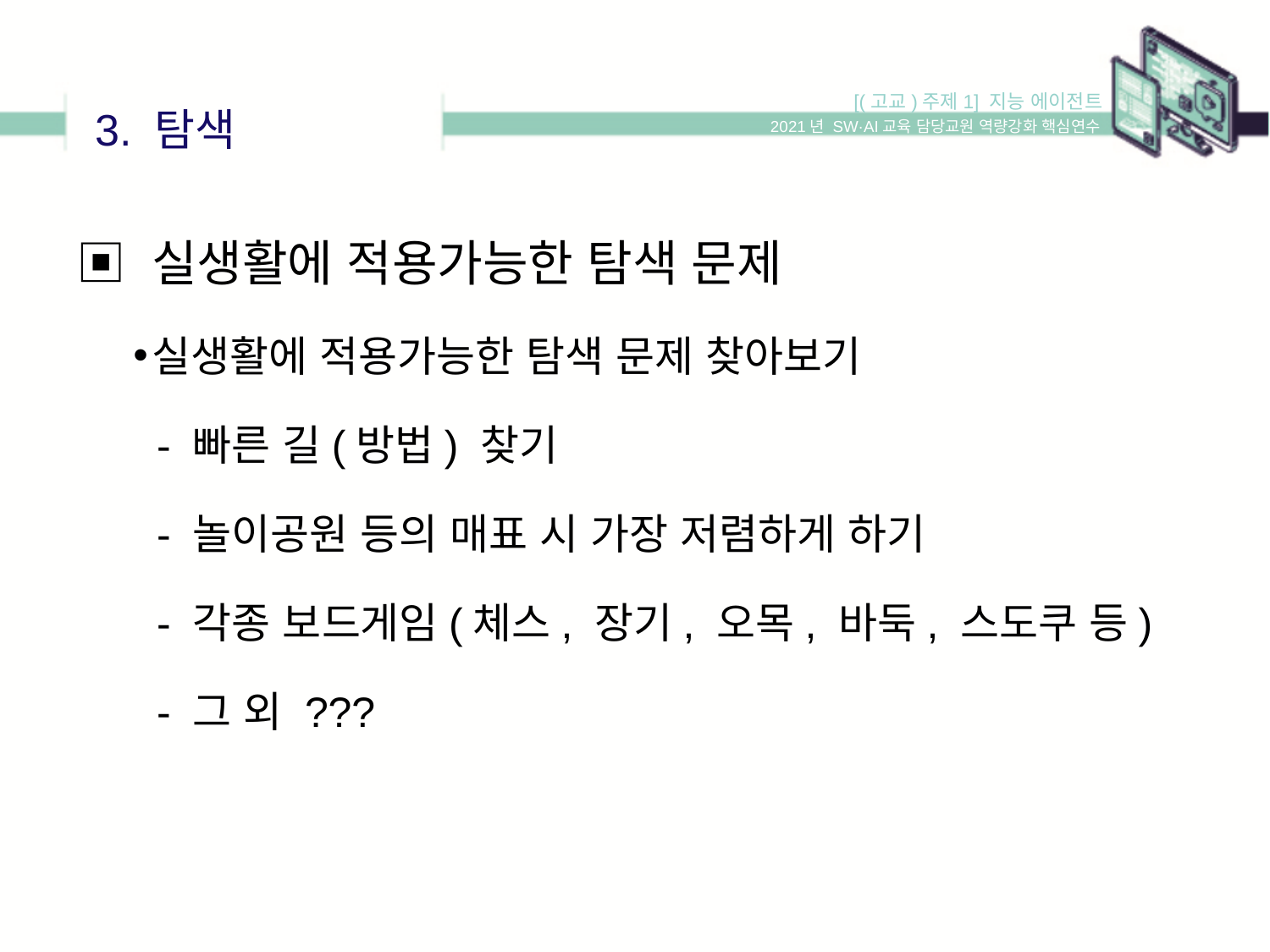

[(고교)주제1] 지능 에이전트
3. 탐색
2021년 SW·AI교육 담당교원 역량강화 핵심연수
▣ 실생활에 적용가능한 탐색 문제
실생활에 적용가능한 탐색 문제 찾아보기
  - 빠른 길(방법) 찾기
  - 놀이공원 등의 매표 시 가장 저렴하게 하기
  - 각종 보드게임(체스, 장기, 오목, 바둑, 스도쿠 등)
  - 그 외 ???